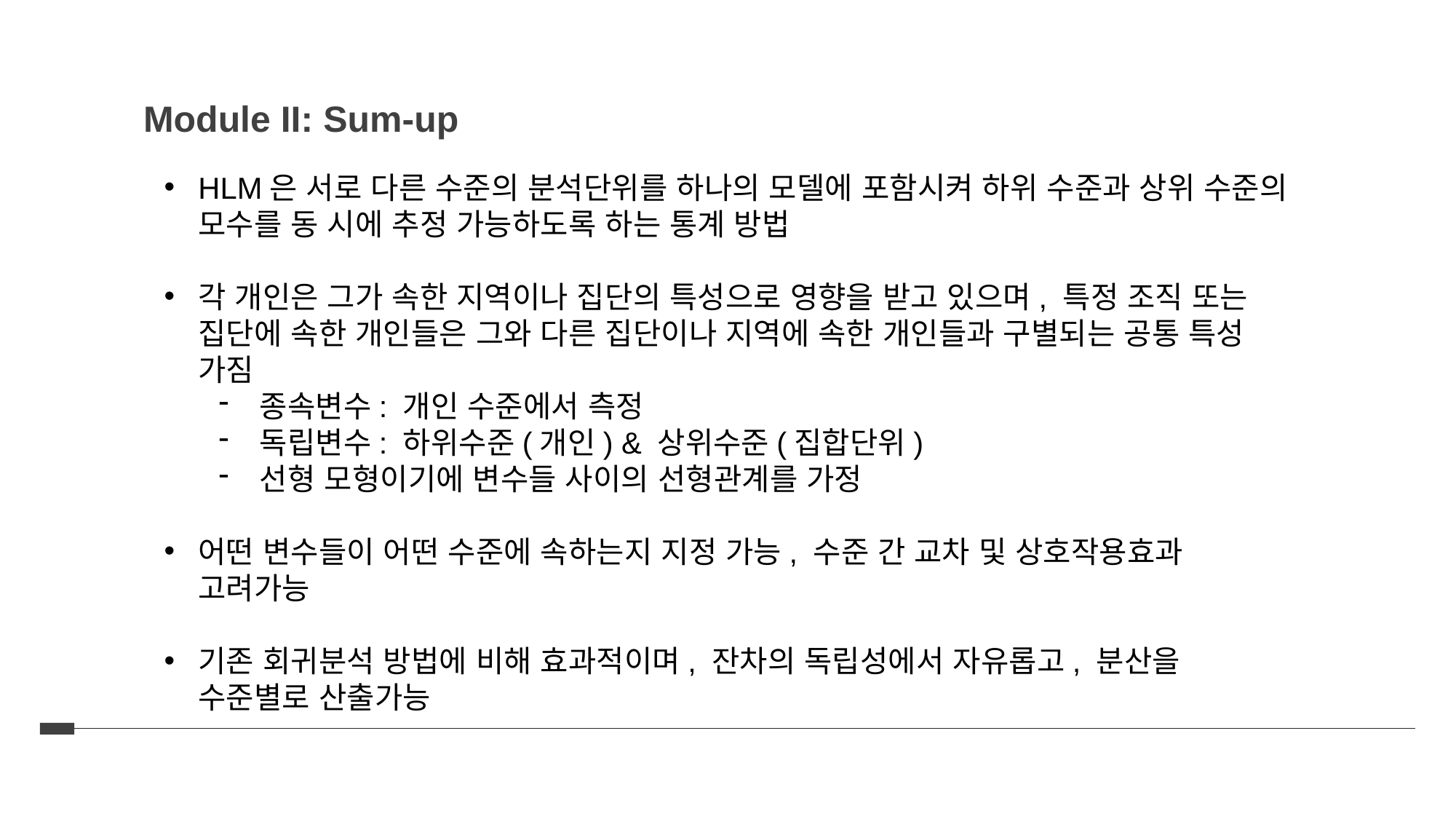

Module II: Sum-up
HLM은 서로 다른 수준의 분석단위를 하나의 모델에 포함시켜 하위 수준과 상위 수준의 모수를 동 시에 추정 가능하도록 하는 통계 방법

각 개인은 그가 속한 지역이나 집단의 특성으로 영향을 받고 있으며, 특정 조직 또는 집단에 속한 개인들은 그와 다른 집단이나 지역에 속한 개인들과 구별되는 공통 특성 가짐
종속변수: 개인 수준에서 측정
독립변수: 하위수준(개인) & 상위수준(집합단위)
선형 모형이기에 변수들 사이의 선형관계를 가정

어떤 변수들이 어떤 수준에 속하는지 지정 가능, 수준 간 교차 및 상호작용효과 고려가능

기존 회귀분석 방법에 비해 효과적이며, 잔차의 독립성에서 자유롭고, 분산을 수준별로 산출가능